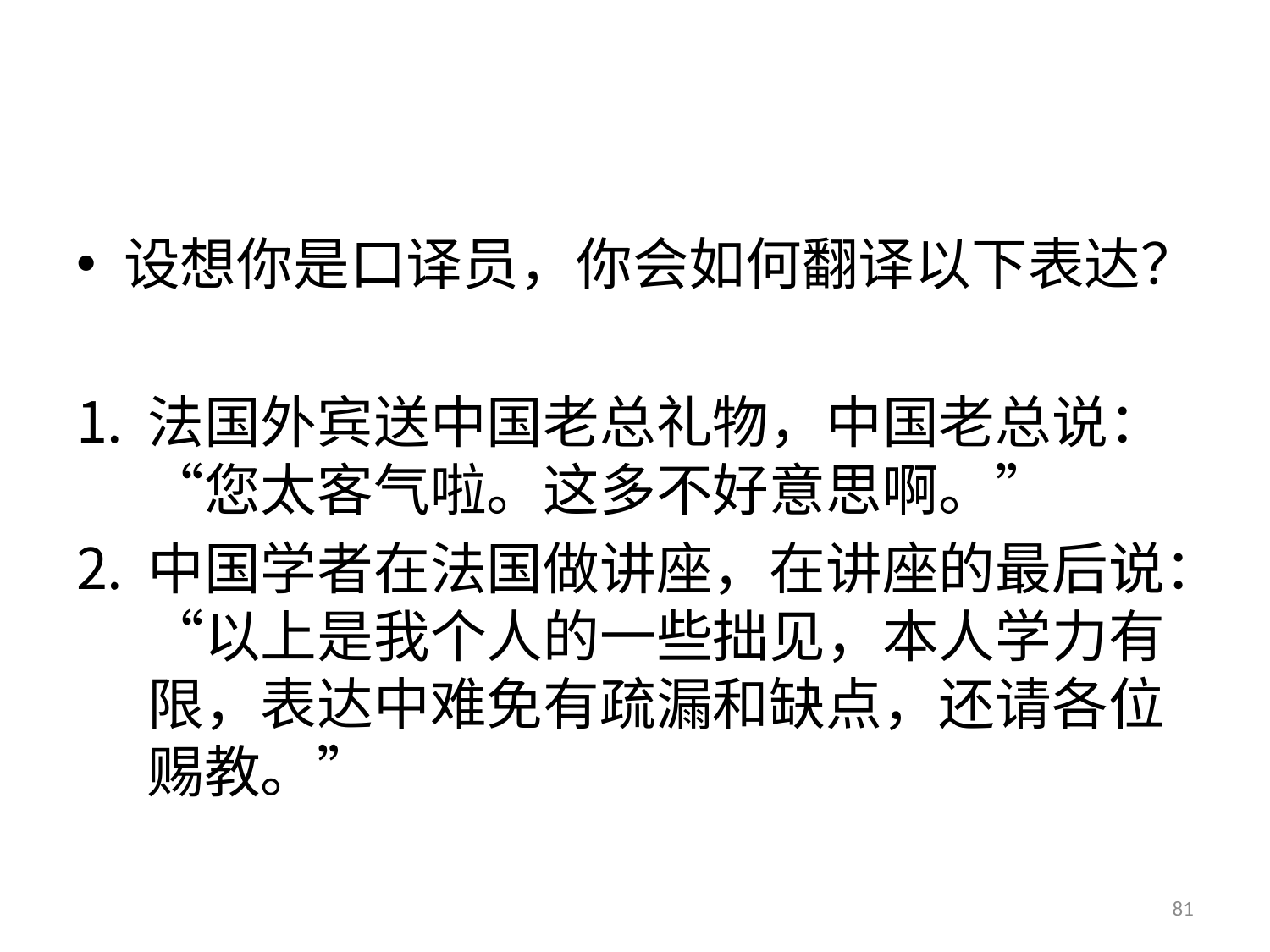

#
设想你是口译员，你会如何翻译以下表达？

法国外宾送中国老总礼物，中国老总说：“您太客气啦。这多不好意思啊。”
中国学者在法国做讲座，在讲座的最后说：“以上是我个人的一些拙见，本人学力有限，表达中难免有疏漏和缺点，还请各位赐教。”
81